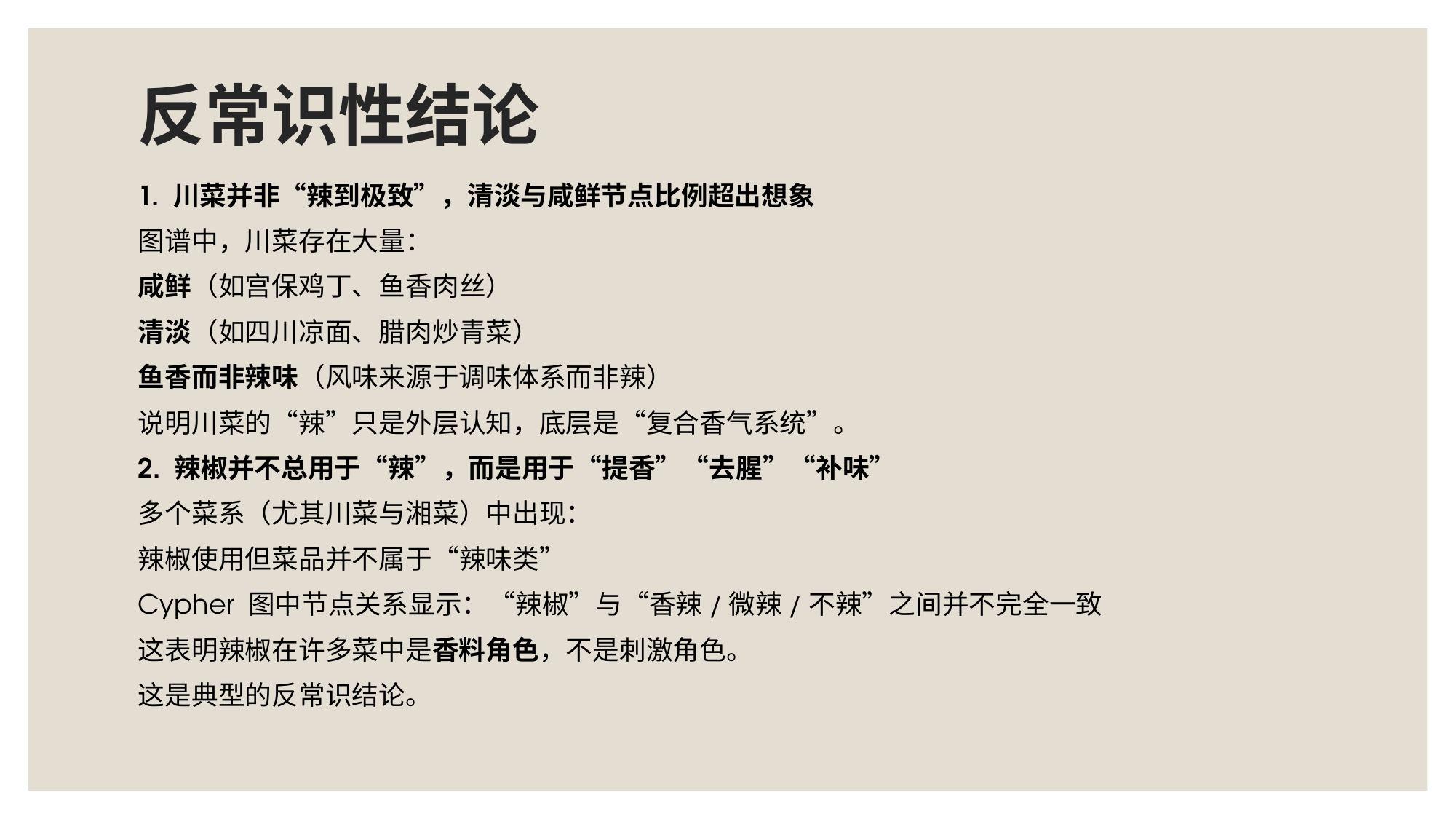

# 反常识性结论
1. 川菜并非“辣到极致”，清淡与咸鲜节点比例超出想象
图谱中，川菜存在大量：
咸鲜（如宫保鸡丁、鱼香肉丝）
清淡（如四川凉面、腊肉炒青菜）
鱼香而非辣味（风味来源于调味体系而非辣）
说明川菜的“辣”只是外层认知，底层是“复合香气系统”。
2. 辣椒并不总用于“辣”，而是用于“提香”“去腥”“补味”
多个菜系（尤其川菜与湘菜）中出现：
辣椒使用但菜品并不属于“辣味类”
Cypher 图中节点关系显示：“辣椒”与“香辣/微辣/不辣”之间并不完全一致
这表明辣椒在许多菜中是香料角色，不是刺激角色。
这是典型的反常识结论。